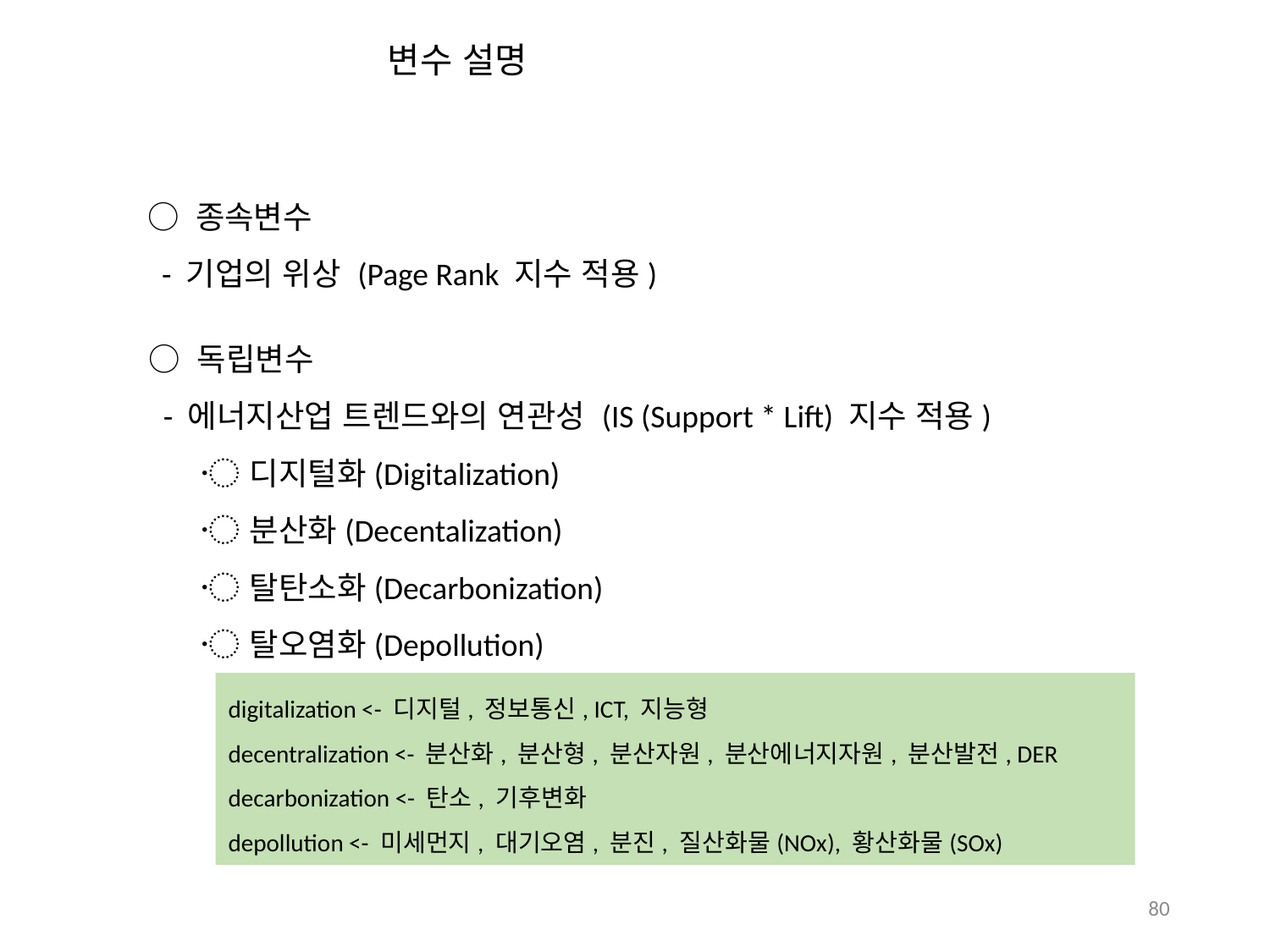

변수 설명
○ 종속변수
  - 기업의 위상 (Page Rank 지수 적용)
○ 독립변수
  - 에너지산업 트렌드와의 연관성 (IS (Support * Lift) 지수 적용)
     〮 디지털화(Digitalization)
     〮 분산화(Decentalization)
     〮 탈탄소화(Decarbonization)
     〮 탈오염화(Depollution)

digitalization <- 디지털, 정보통신, ICT, 지능형
decentralization <- 분산화, 분산형, 분산자원, 분산에너지자원, 분산발전, DER
decarbonization <- 탄소, 기후변화
depollution <- 미세먼지, 대기오염, 분진, 질산화물(NOx), 황산화물(SOx)
80